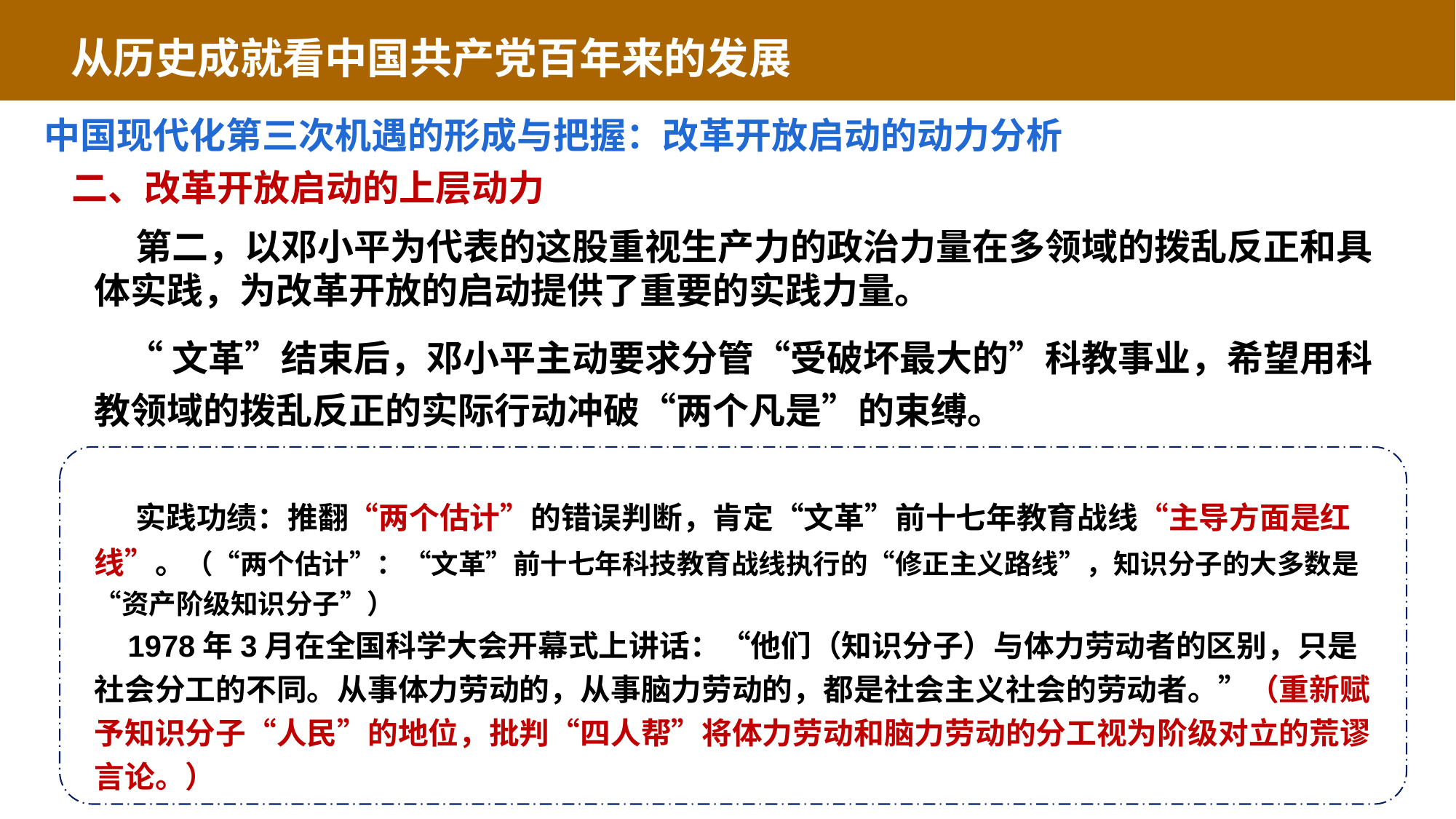

从历史成就看中国共产党百年来的发展
中国现代化第三次机遇的形成与把握：改革开放启动的动力分析
二、改革开放启动的上层动力
    第二，以邓小平为代表的这股重视生产力的政治力量在多领域的拨乱反正和具体实践，为改革开放的启动提供了重要的实践力量。
    “文革”结束后，邓小平主动要求分管“受破坏最大的”科教事业，希望用科教领域的拨乱反正的实际行动冲破“两个凡是”的束缚。

    实践功绩：推翻“两个估计”的错误判断，肯定“文革”前十七年教育战线“主导方面是红线”。（“两个估计”：“文革”前十七年科技教育战线执行的“修正主义路线”，知识分子的大多数是“资产阶级知识分子”）
    1978年3月在全国科学大会开幕式上讲话：“他们（知识分子）与体力劳动者的区别，只是社会分工的不同。从事体力劳动的，从事脑力劳动的，都是社会主义社会的劳动者。”（重新赋予知识分子“人民”的地位，批判“四人帮”将体力劳动和脑力劳动的分工视为阶级对立的荒谬言论。）